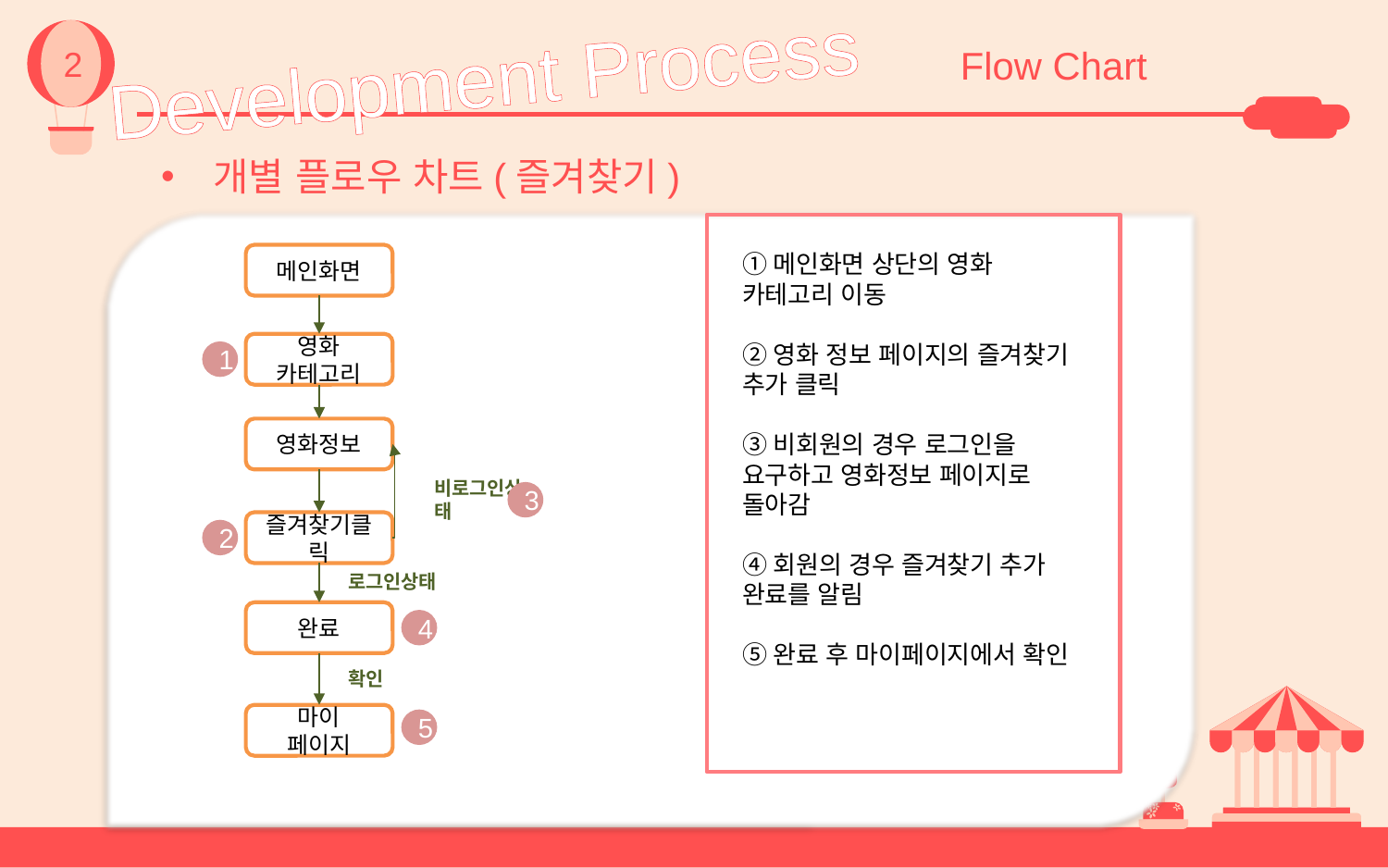

2

Development Process
Flow Chart

개별 플로우 차트(즐겨찾기)

① 회원가입 화면 접속
② 중복 체크 시 이미 등록된 아이디 일 경우 회원가입 실패
③ 회원 정보 입력 시 공백란이 있을 경우 회ds원가입 실패
④ 아이디 비밀번호 및 기타 회원정보 입력 시 가입 성공
①메인화면 상단의 영화 카테고리 이동

②영화 정보 페이지의 즐겨찾기 추가 클릭

③비회원의 경우 로그인을 요구하고 영화정보 페이지로 돌아감

④회원의 경우 즐겨찾기 추가 완료를 알림

⑤완료 후 마이페이지에서 확인
메인화면
영화
카테고리
1
영화정보
비로그인상태
3
즐겨찾기클릭
2
로그인상태
완료
4
확인

마이
페이지
5